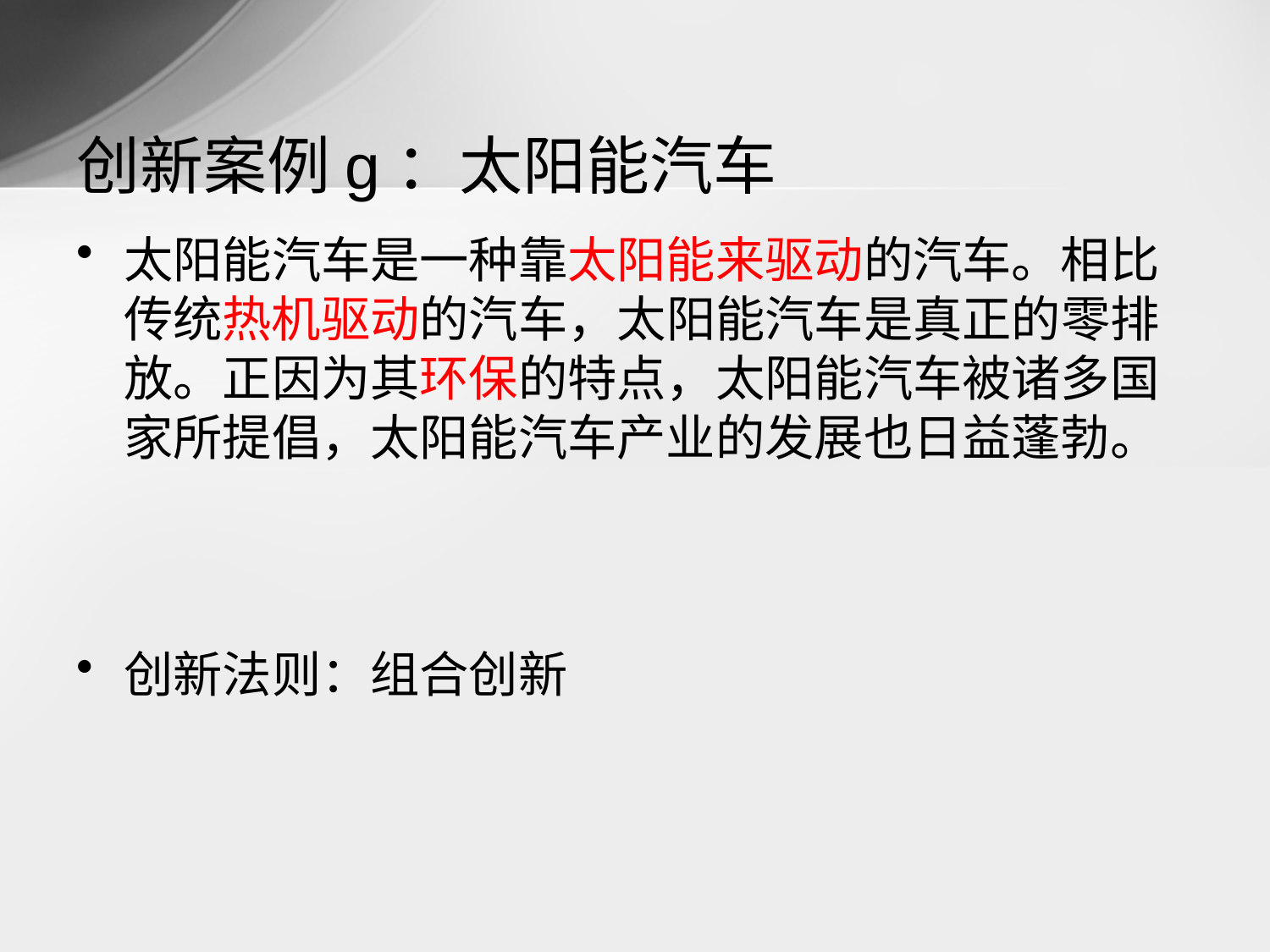

# 创新案例g：太阳能汽车
太阳能汽车是一种靠太阳能来驱动的汽车。相比传统热机驱动的汽车，太阳能汽车是真正的零排放。正因为其环保的特点，太阳能汽车被诸多国家所提倡，太阳能汽车产业的发展也日益蓬勃。

创新法则：组合创新